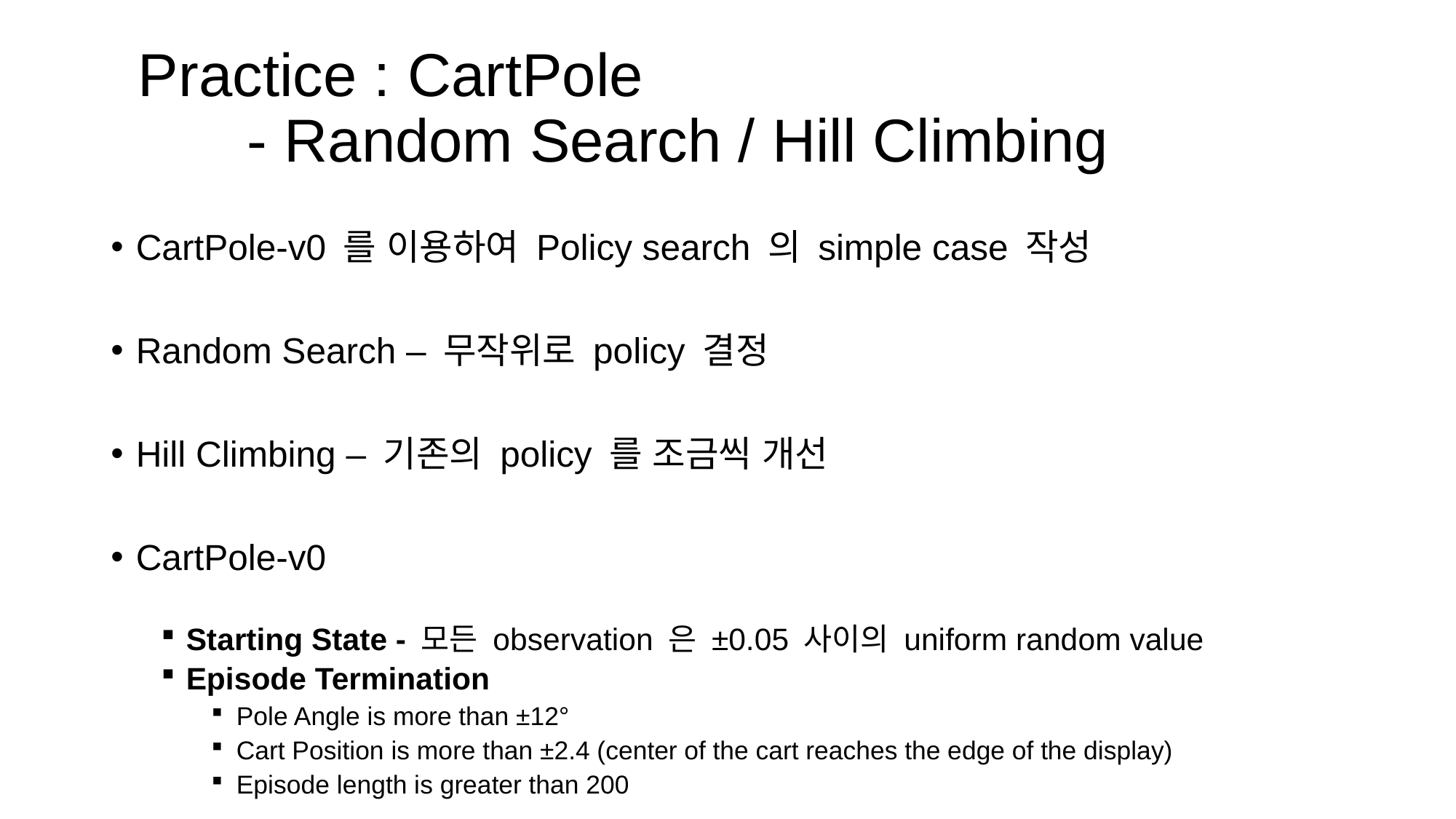

# Practice : CartPole - Random Search / Hill Climbing
CartPole-v0 를 이용하여 Policy search 의 simple case 작성

Random Search – 무작위로 policy 결정

Hill Climbing – 기존의 policy 를 조금씩 개선

CartPole-v0
Starting State - 모든 observation 은 ±0.05 사이의 uniform random value
Episode Termination
Pole Angle is more than ±12°
Cart Position is more than ±2.4 (center of the cart reaches the edge of the display)
Episode length is greater than 200